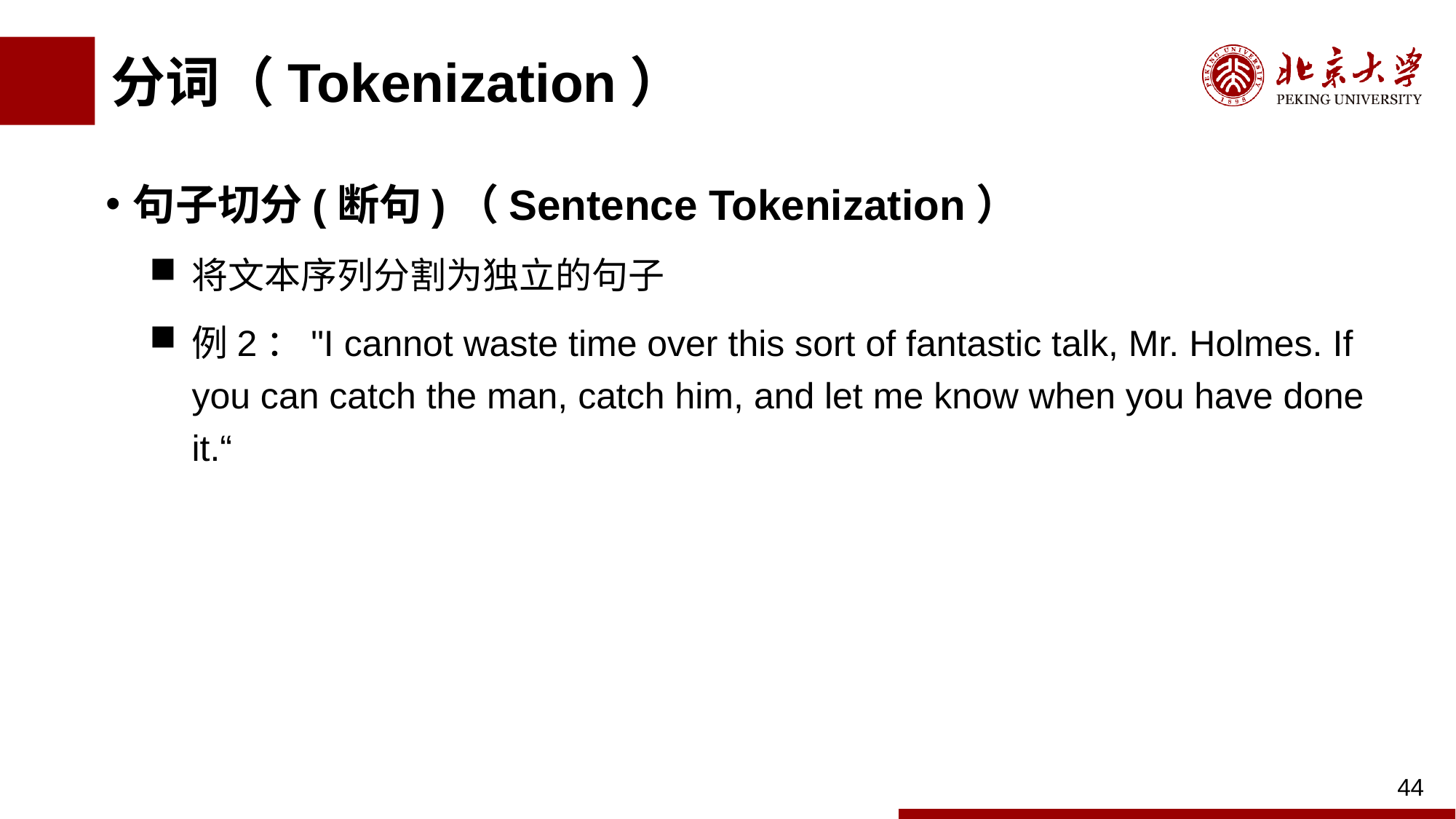

# 分词（Tokenization）
句子切分(断句)（Sentence Tokenization）
将文本序列分割为独立的句子
例2："I cannot waste time over this sort of fantastic talk, Mr. Holmes. If you can catch the man, catch him, and let me know when you have done it.“